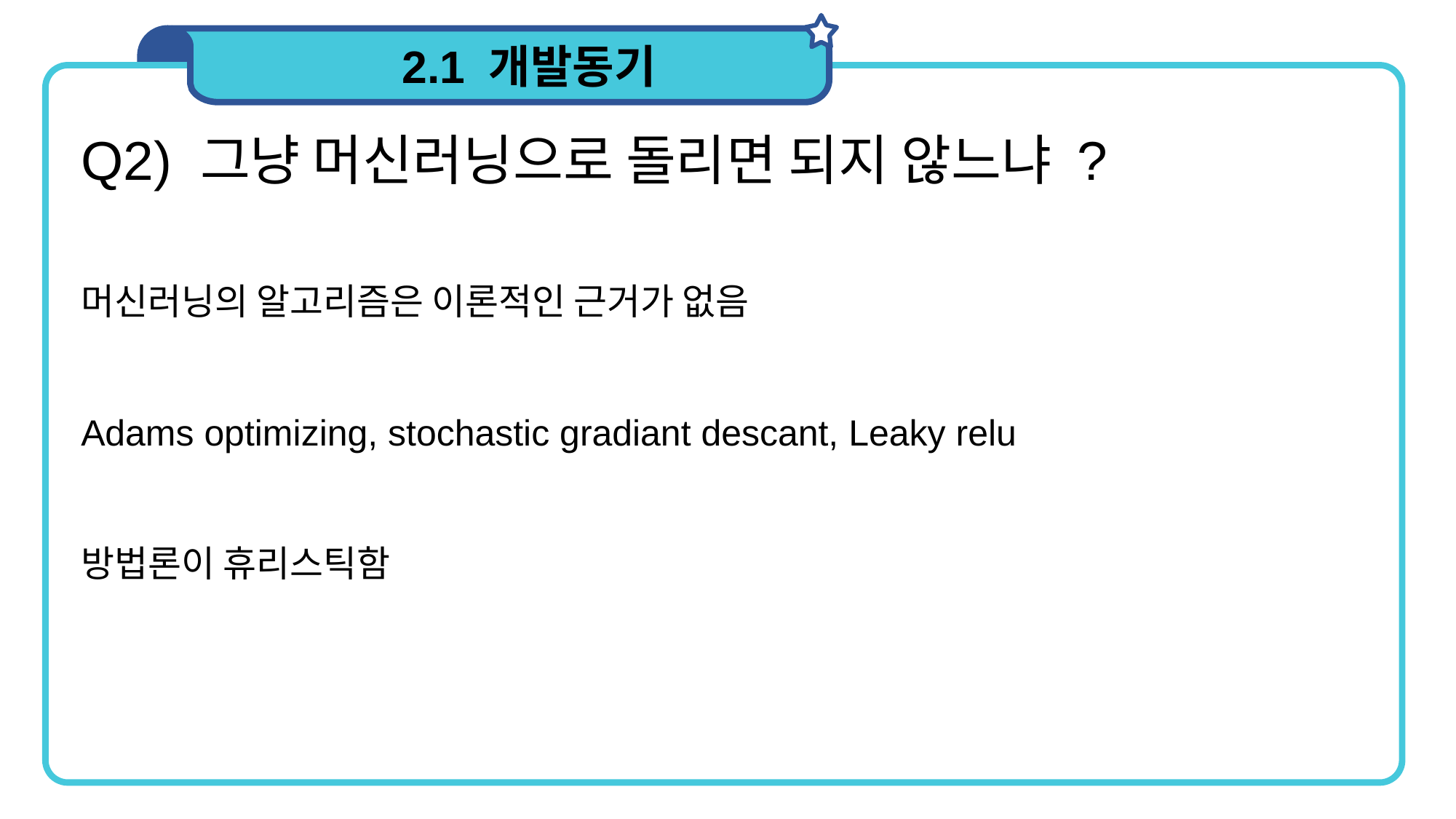

2.1 개발동기

Q2) 그냥 머신러닝으로 돌리면 되지 않느냐 ?

머신러닝의 알고리즘은 이론적인 근거가 없음

Adams optimizing, stochastic gradiant descant, Leaky relu

방법론이 휴리스틱함